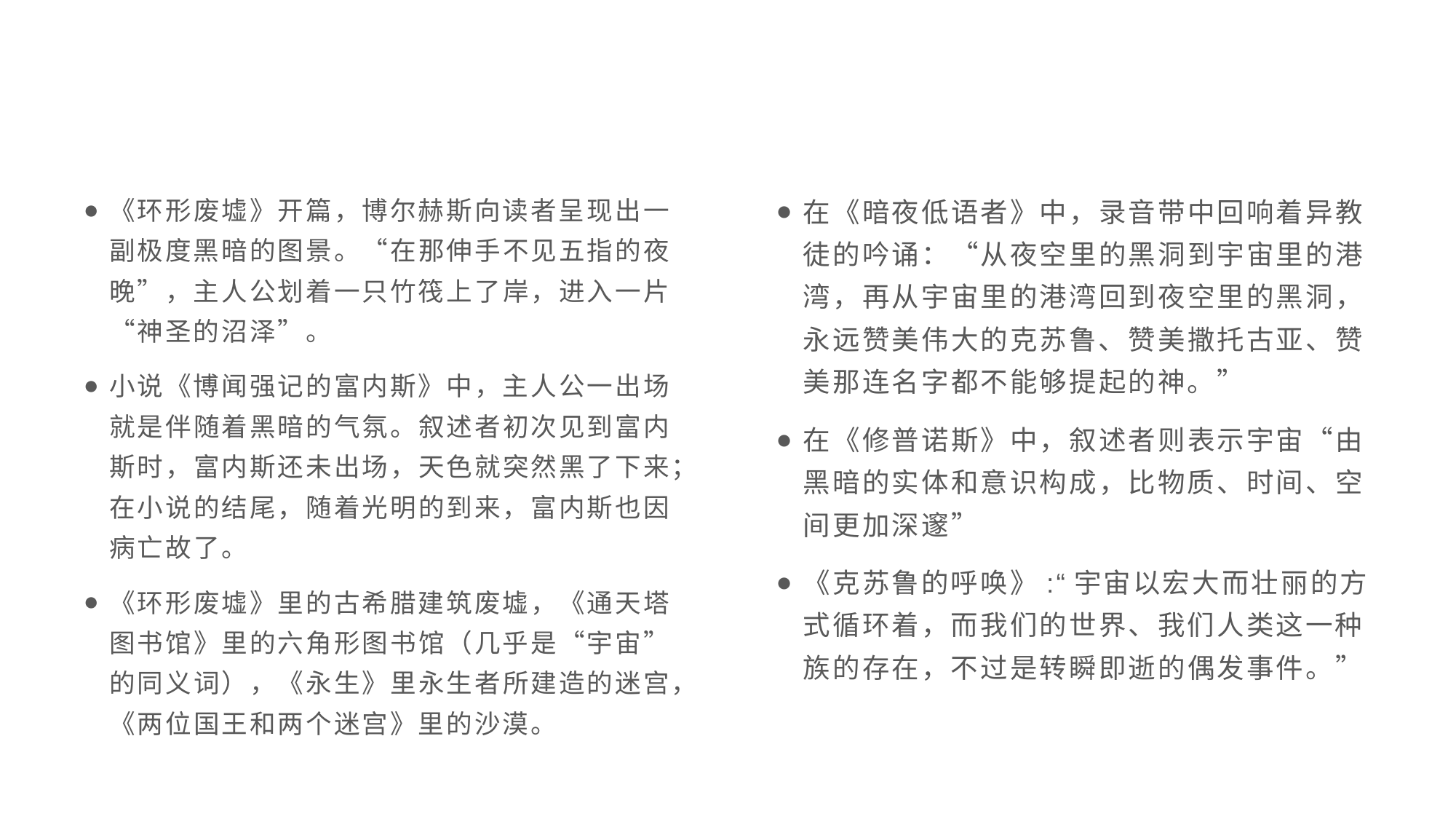

#
《环形废墟》开篇，博尔赫斯向读者呈现出一副极度黑暗的图景。“在那伸手不见五指的夜晚”，主人公划着一只竹筏上了岸，进入一片“神圣的沼泽”。
小说《博闻强记的富内斯》中，主人公一出场就是伴随着黑暗的气氛。叙述者初次见到富内斯时，富内斯还未出场，天色就突然黑了下来；在小说的结尾，随着光明的到来，富内斯也因病亡故了。
《环形废墟》里的古希腊建筑废墟，《通天塔图书馆》里的六角形图书馆（几乎是“宇宙”的同义词），《永生》里永生者所建造的迷宫，《两位国王和两个迷宫》里的沙漠。

在《暗夜低语者》中，录音带中回响着异教徒的吟诵：“从夜空里的黑洞到宇宙里的港湾，再从宇宙里的港湾回到夜空里的黑洞，永远赞美伟大的克苏鲁、赞美撒托古亚、赞美那连名字都不能够提起的神。”
在《修普诺斯》中，叙述者则表示宇宙“由黑暗的实体和意识构成，比物质、时间、空间更加深邃”
《克苏鲁的呼唤》:“宇宙以宏大而壮丽的方式循环着，而我们的世界、我们人类这一种族的存在，不过是转瞬即逝的偶发事件。”